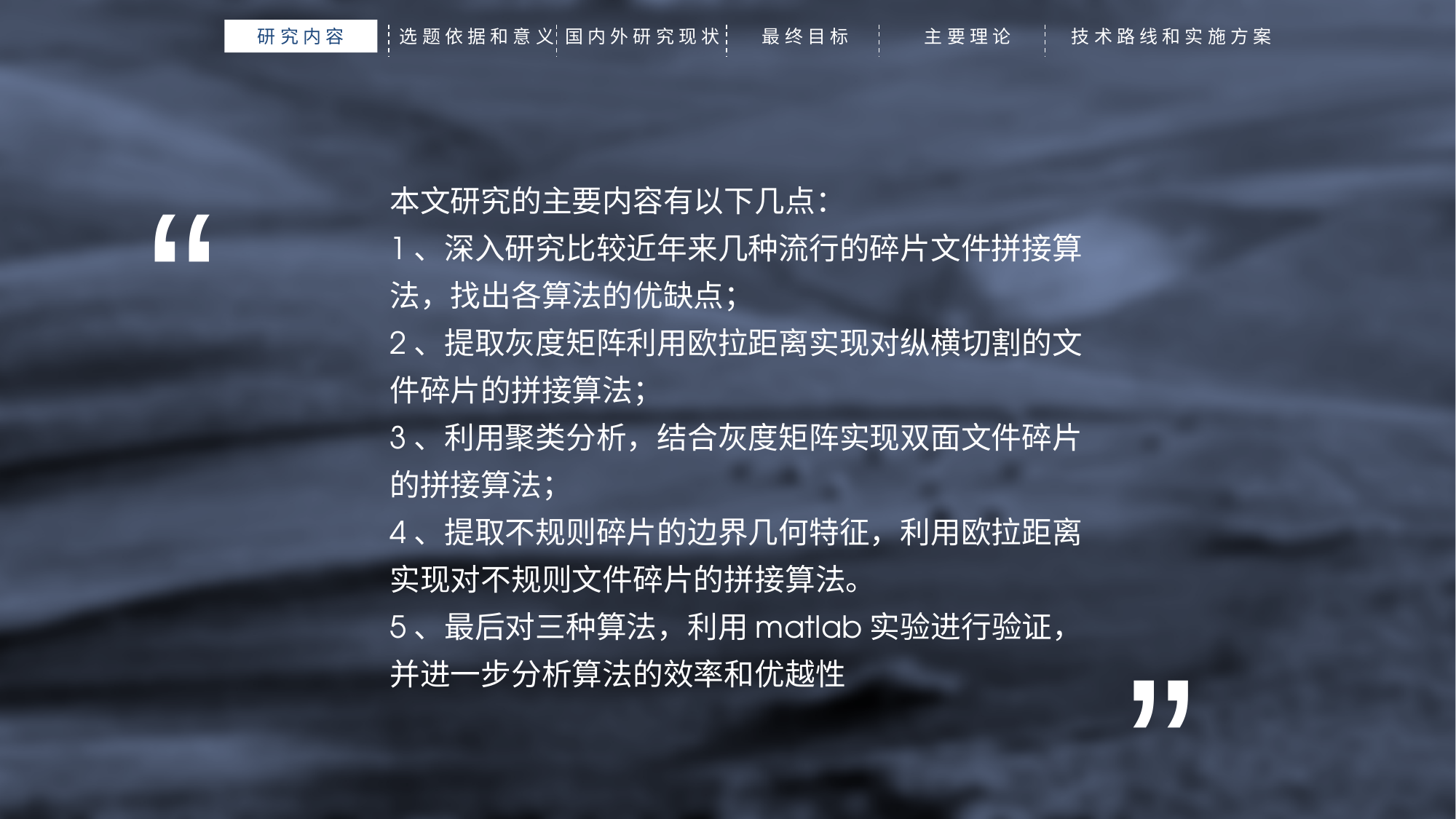

研究内容
选题依据和意义
国内外研究现状
最终目标
主要理论
技术路线和实施方案
“
本文研究的主要内容有以下几点：
1、深入研究比较近年来几种流行的碎片文件拼接算法，找出各算法的优缺点；
2、提取灰度矩阵利用欧拉距离实现对纵横切割的文件碎片的拼接算法；
3、利用聚类分析，结合灰度矩阵实现双面文件碎片的拼接算法；
4、提取不规则碎片的边界几何特征，利用欧拉距离实现对不规则文件碎片的拼接算法。
5、最后对三种算法，利用matlab实验进行验证，并进一步分析算法的效率和优越性

”